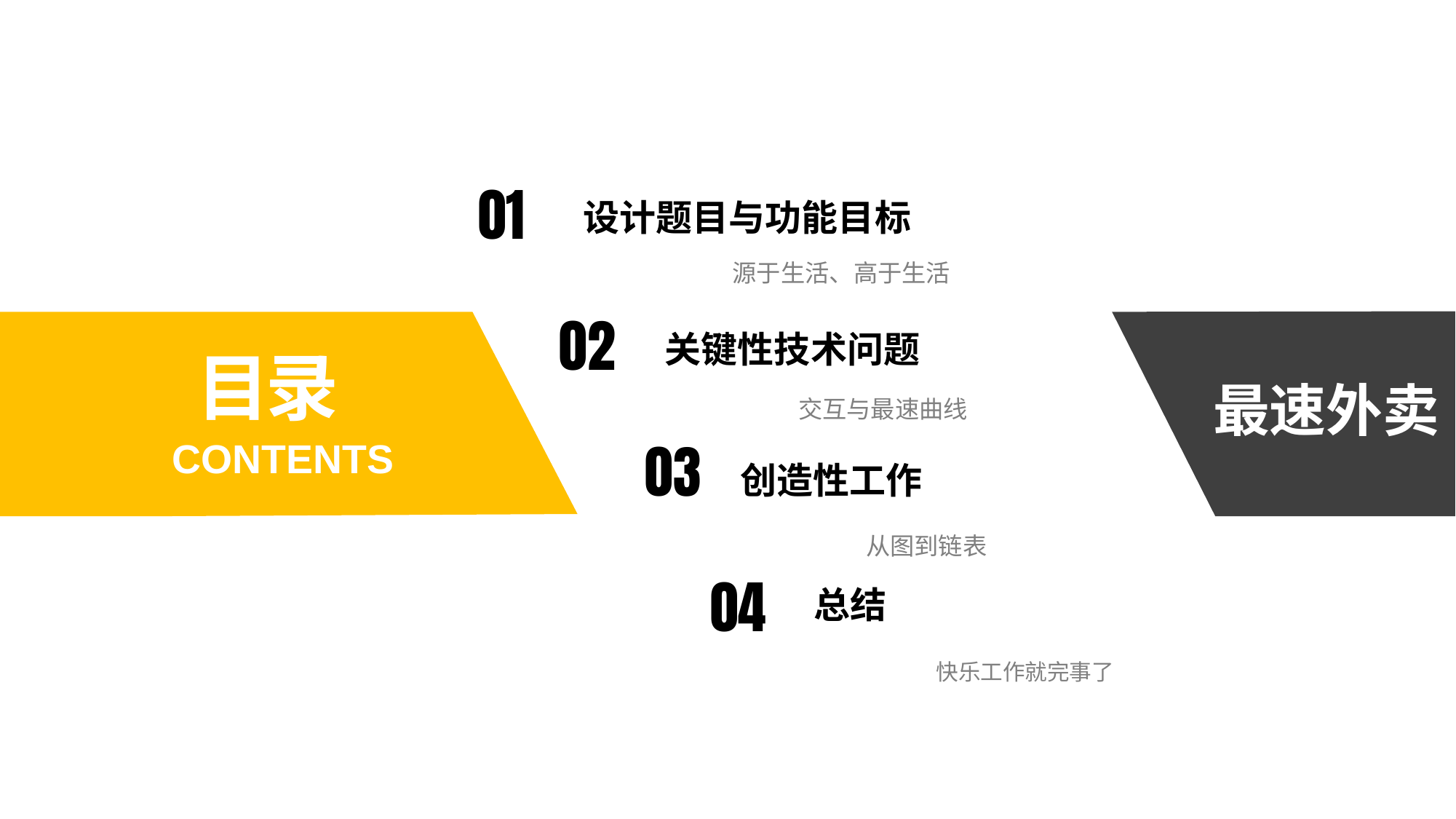

01
设计题目与功能目标
源于生活、高于生活
02

关键性技术问题
目录
最速外卖
交互与最速曲线
CONTENTS
03
创造性工作
从图到链表
04
总结
快乐工作就完事了